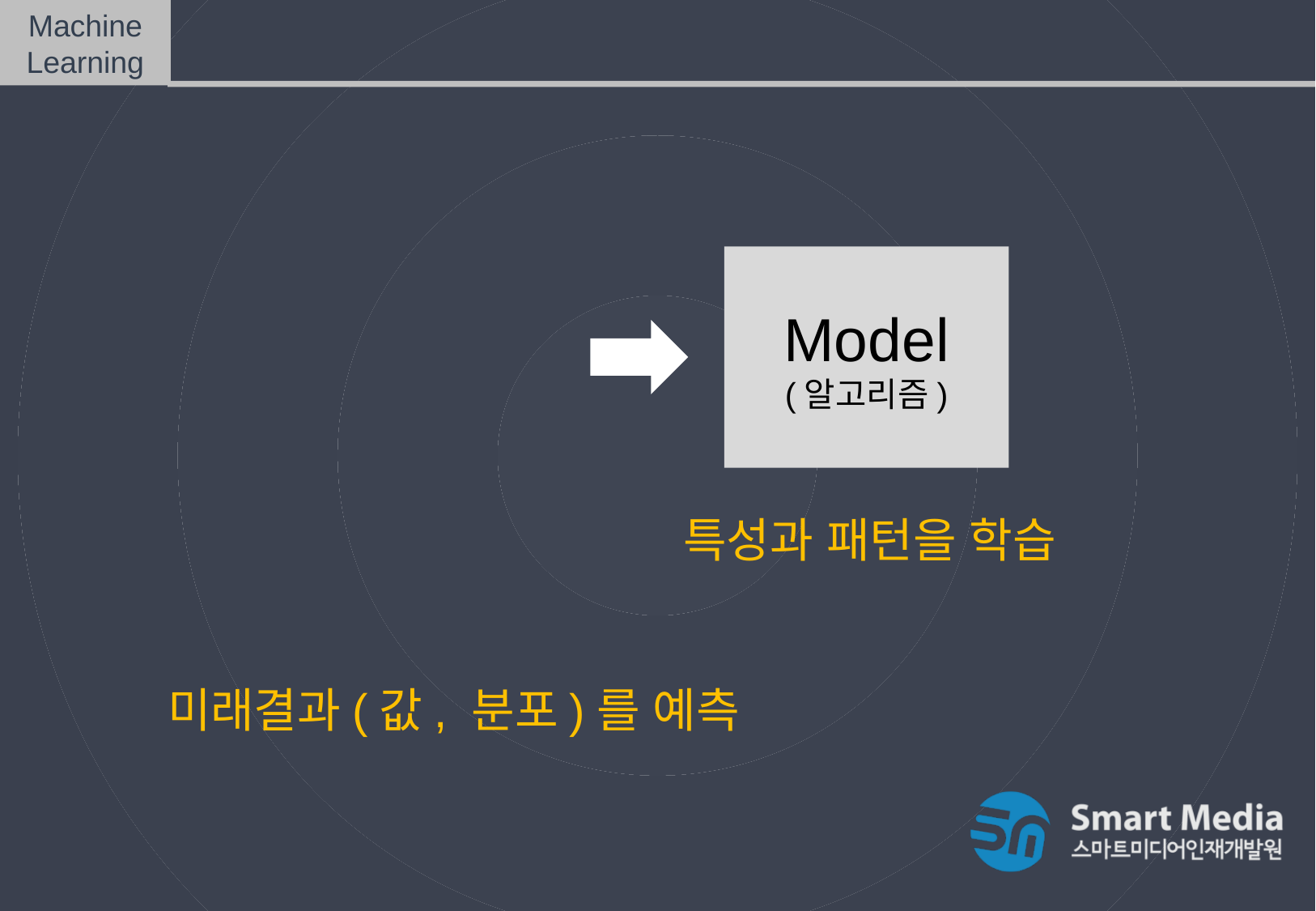

Machine Learning
머신러닝(Machine Learning)

Model
(알고리즘)
Data

데이터를 이용하여 데이터 특성과 패턴을 학습하여,
그 결과를 바탕으로 미지의 데이터에 대한 미래결과(값, 분포)를 예측하는 것